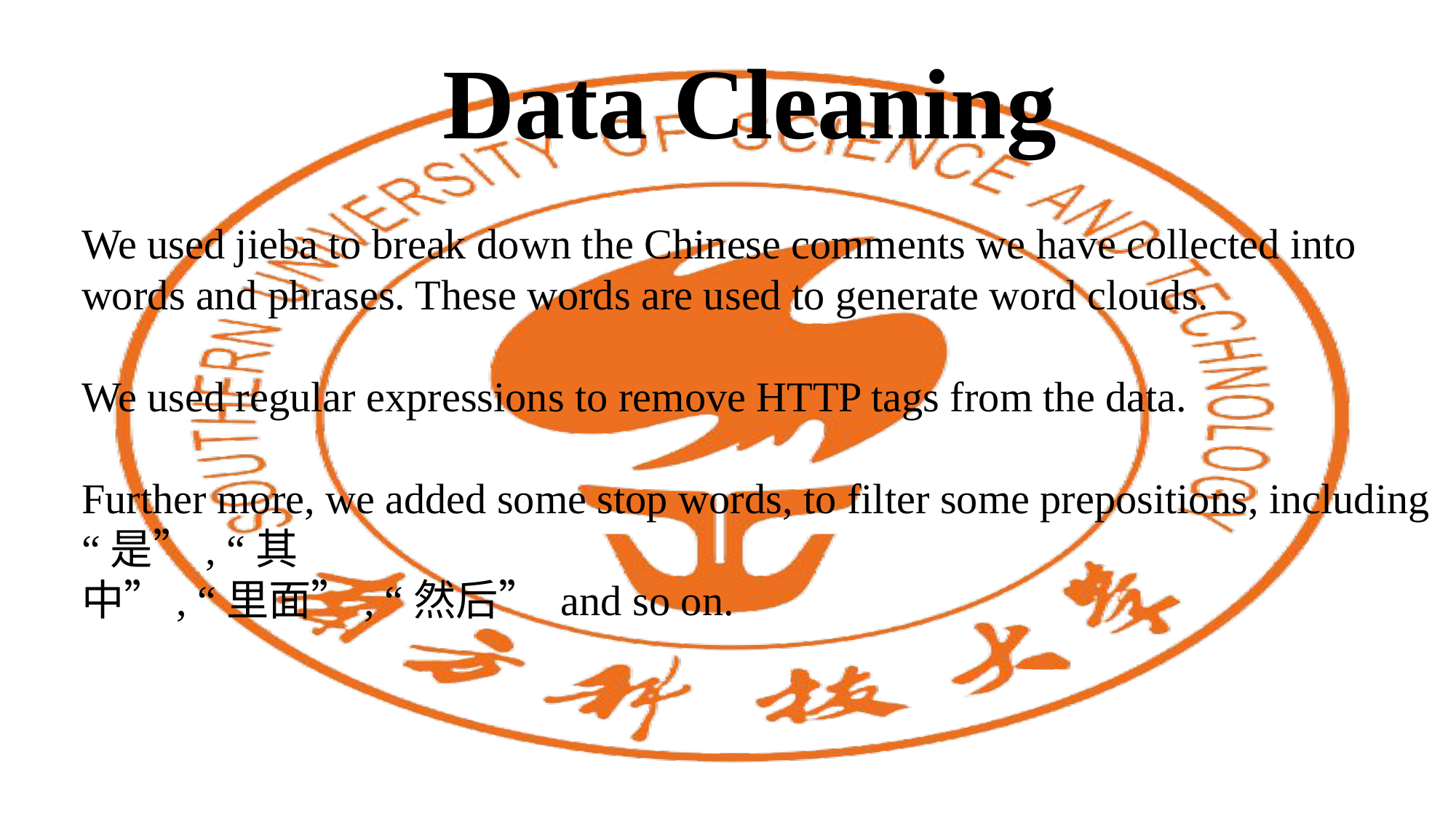

Data Cleaning
We used jieba to break down the Chinese comments we have collected into words and phrases. These words are used to generate word clouds.

We used regular expressions to remove HTTP tags from the data.

Further more, we added some stop words, to filter some prepositions, including “是”, “其
中”, “里面”, “然后” and so on.